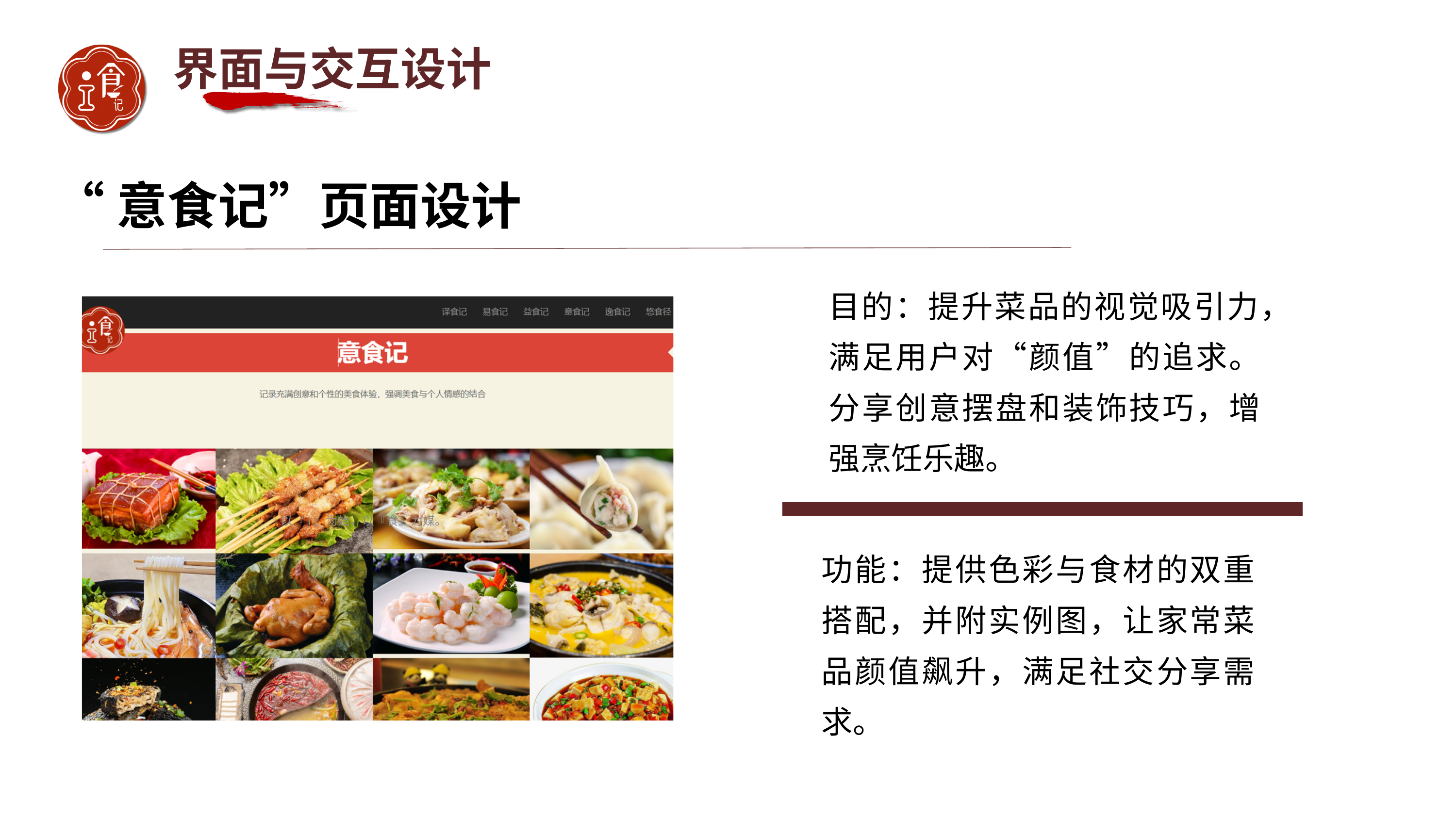

界面与交互设计

“意食记”页面设计

目的：提升菜品的视觉吸引力，满足用户对“颜值”的追求。分享创意摆盘和装饰技巧，增强烹饪乐趣。

以『i』为始，以『食』为媒。
功能：提供色彩与食材的双重搭配，并附实例图，让家常菜品颜值飙升，满足社交分享需求。